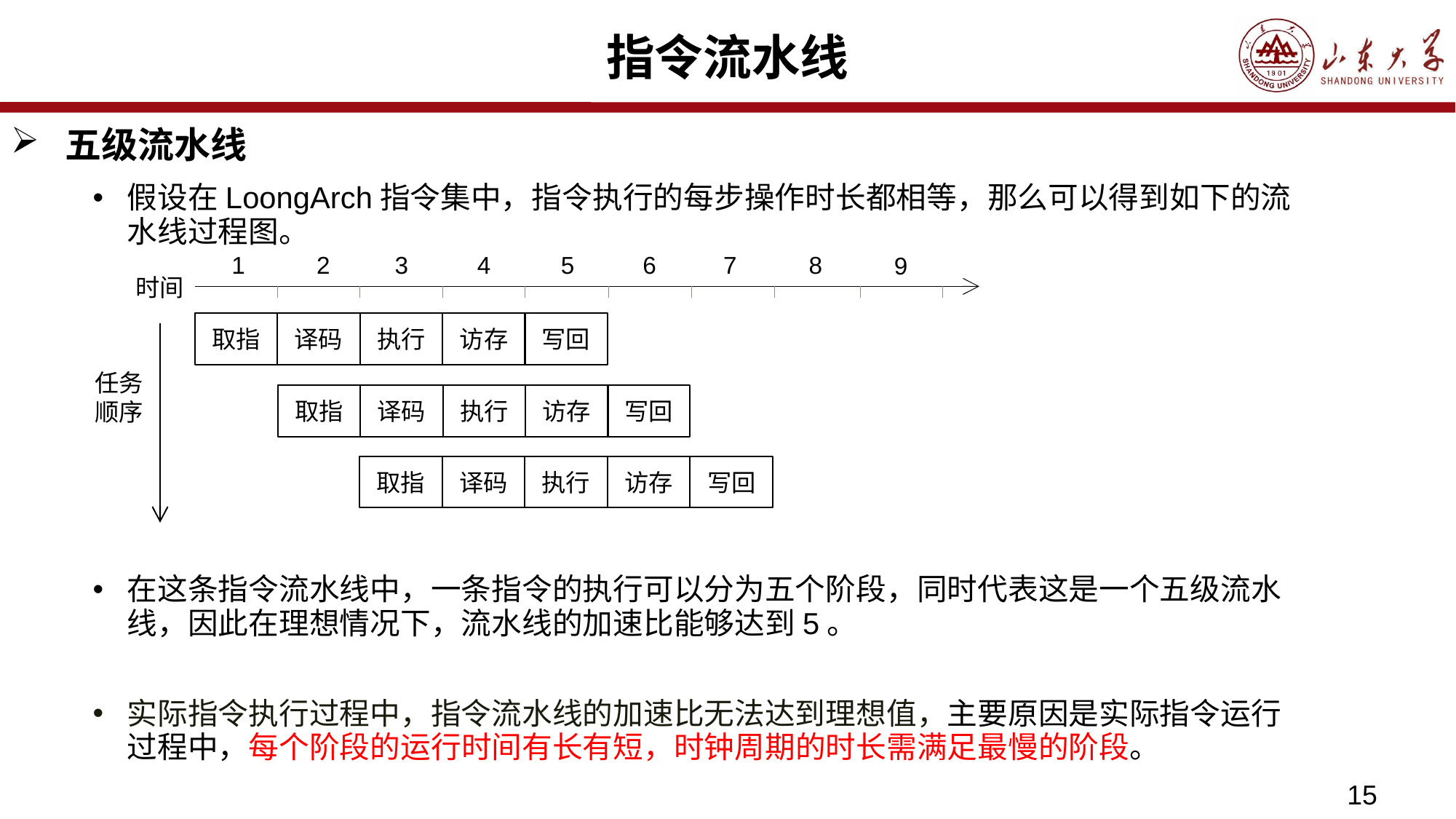

# 指令流水线
五级流水线
假设在LoongArch指令集中，指令执行的每步操作时长都相等，那么可以得到如下的流水线过程图。

3
4
5
6
7
8
1
2
9
时间
取指
译码
执行
访存
写回
任务顺序
取指
译码
执行
访存
写回
取指
译码
执行
访存
写回
在这条指令流水线中，一条指令的执行可以分为五个阶段，同时代表这是一个五级流水线，因此在理想情况下，流水线的加速比能够达到5。

实际指令执行过程中，指令流水线的加速比无法达到理想值，主要原因是实际指令运行过程中，每个阶段的运行时间有长有短，时钟周期的时长需满足最慢的阶段。

15